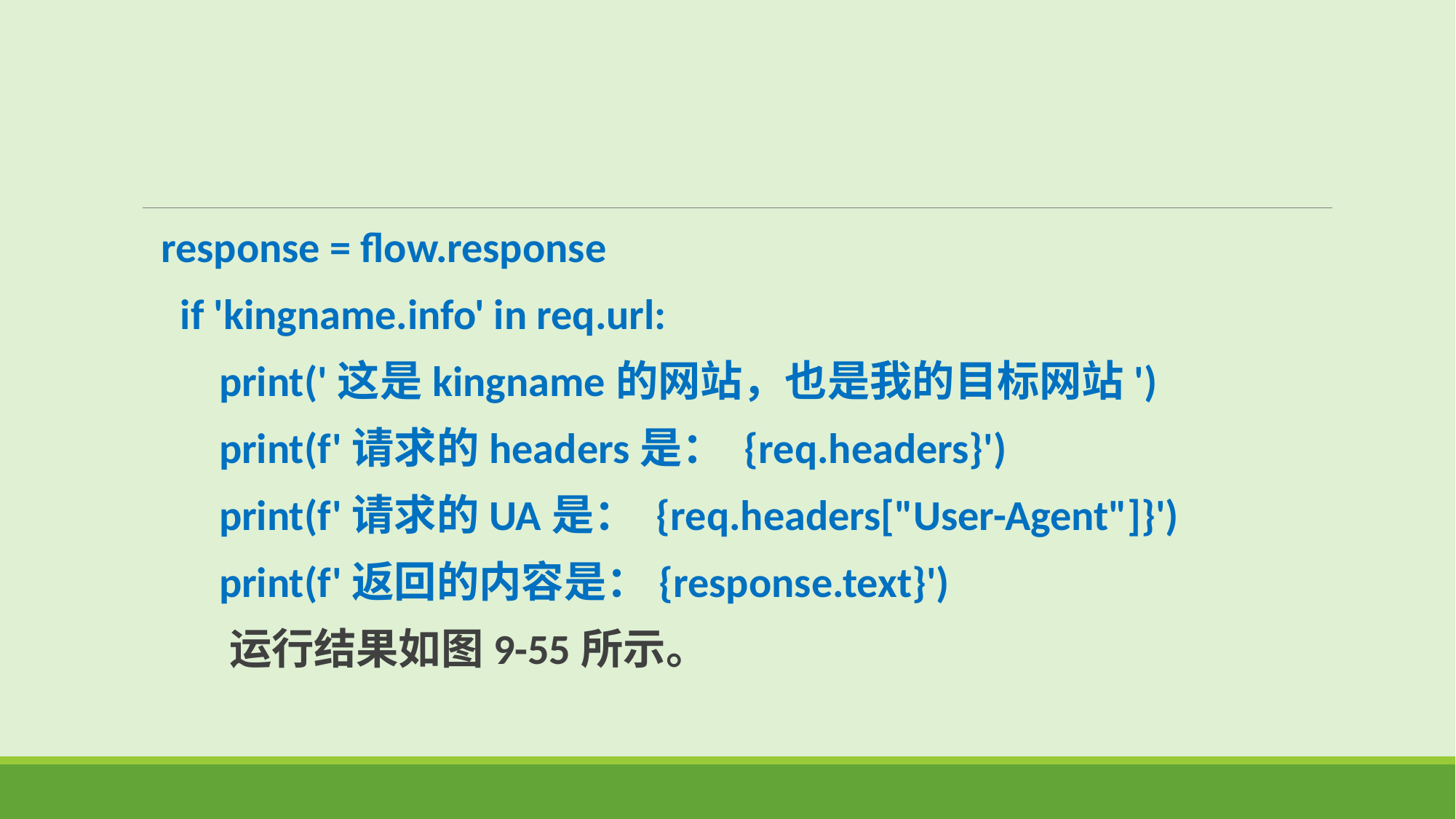

response = flow.response
    if 'kingname.info' in req.url:
        print('这是kingname的网站，也是我的目标网站')
        print(f'请求的headers是： {req.headers}')
        print(f'请求的UA是： {req.headers["User-Agent"]}')
        print(f'返回的内容是：{response.text}')
        运行结果如图9-55所示。